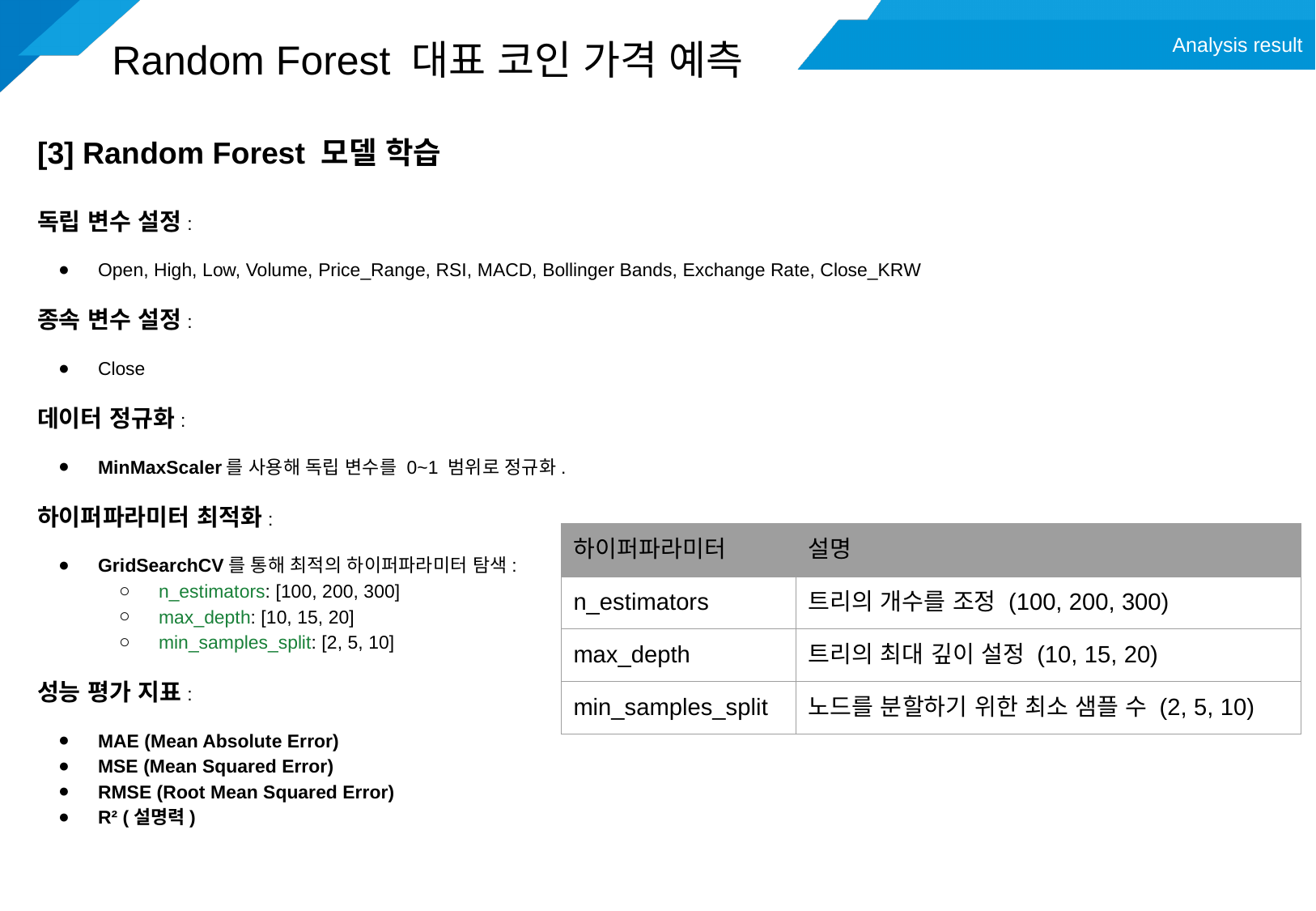

설현일
Analysis result

# Random Forest 대표 코인 가격 예측
[3] Random Forest 모델 학습

독립 변수 설정:
Open, High, Low, Volume, Price_Range, RSI, MACD, Bollinger Bands, Exchange Rate, Close_KRW
종속 변수 설정:
Close
데이터 정규화:
MinMaxScaler를 사용해 독립 변수를 0~1 범위로 정규화.
하이퍼파라미터 최적화:
GridSearchCV를 통해 최적의 하이퍼파라미터 탐색:
n_estimators: [100, 200, 300]
max_depth: [10, 15, 20]
min_samples_split: [2, 5, 10]
성능 평가 지표:
MAE (Mean Absolute Error)
MSE (Mean Squared Error)
RMSE (Root Mean Squared Error)
R² (설명력)

| 하이퍼파라미터 | 설명 |
| --- | --- |
| n\_estimators | 트리의 개수를 조정 (100, 200, 300) |
| max\_depth | 트리의 최대 깊이 설정 (10, 15, 20) |
| min\_samples\_split | 노드를 분할하기 위한 최소 샘플 수 (2, 5, 10) |